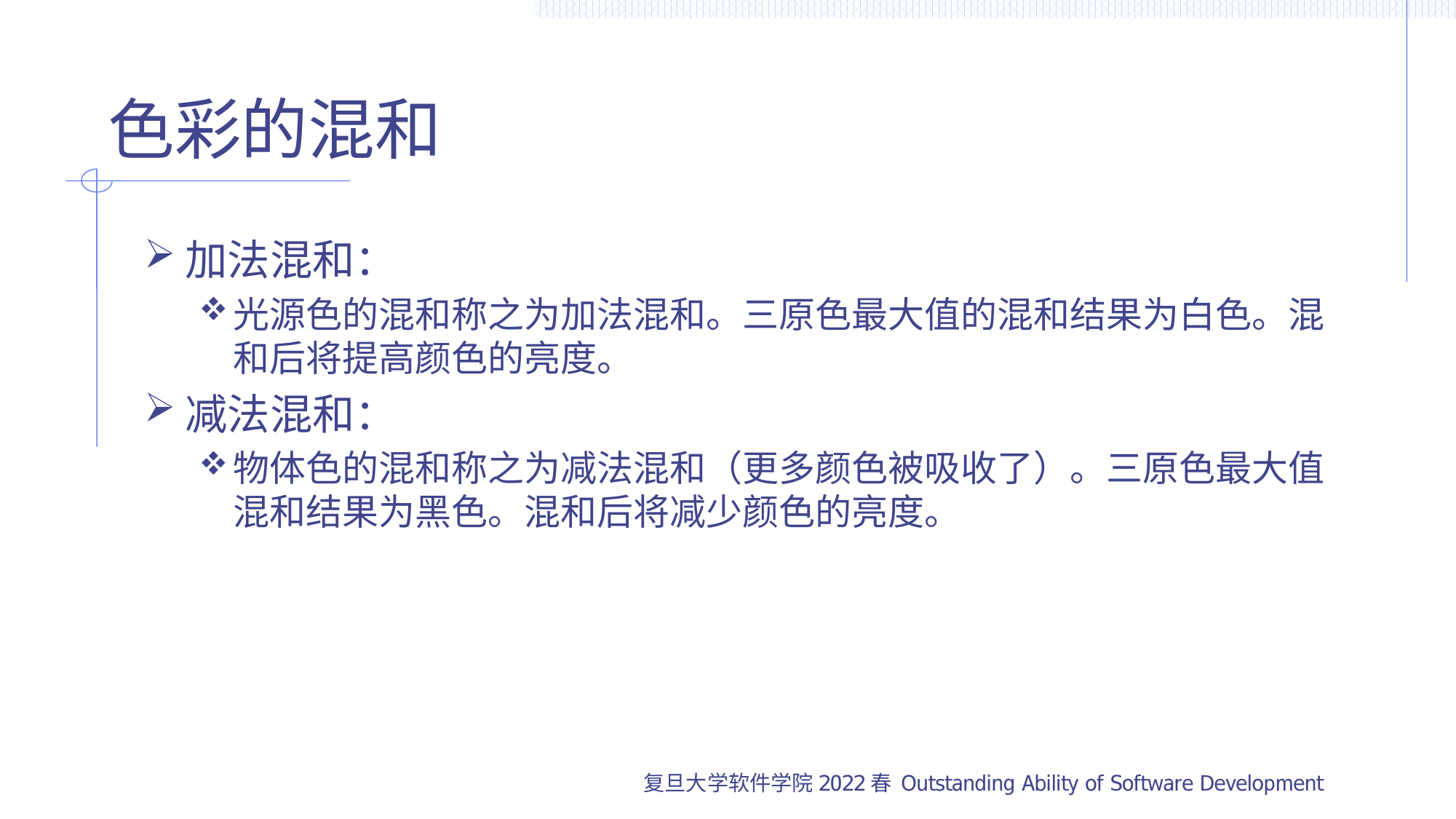

# 色彩的混和
加法混和：
光源色的混和称之为加法混和。三原色最大值的混和结果为白色。混和后将提高颜色的亮度。
减法混和：
物体色的混和称之为减法混和（更多颜色被吸收了）。三原色最大值混和结果为黑色。混和后将减少颜色的亮度。